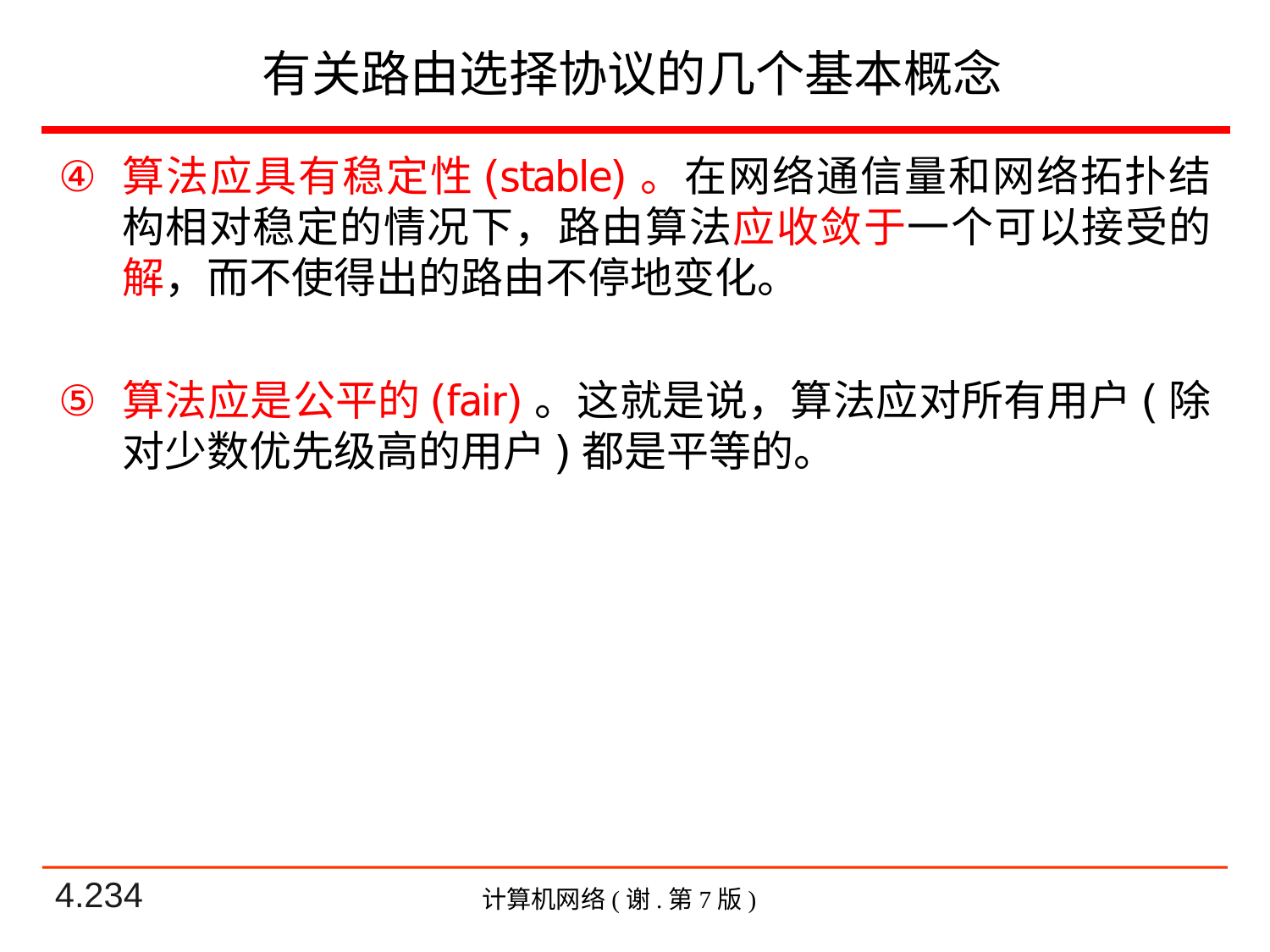

# 有关路由选择协议的几个基本概念
算法应具有稳定性(stable)。在网络通信量和网络拓扑结构相对稳定的情况下，路由算法应收敛于一个可以接受的解，而不使得出的路由不停地变化。

算法应是公平的(fair)。这就是说，算法应对所有用户(除对少数优先级高的用户)都是平等的。